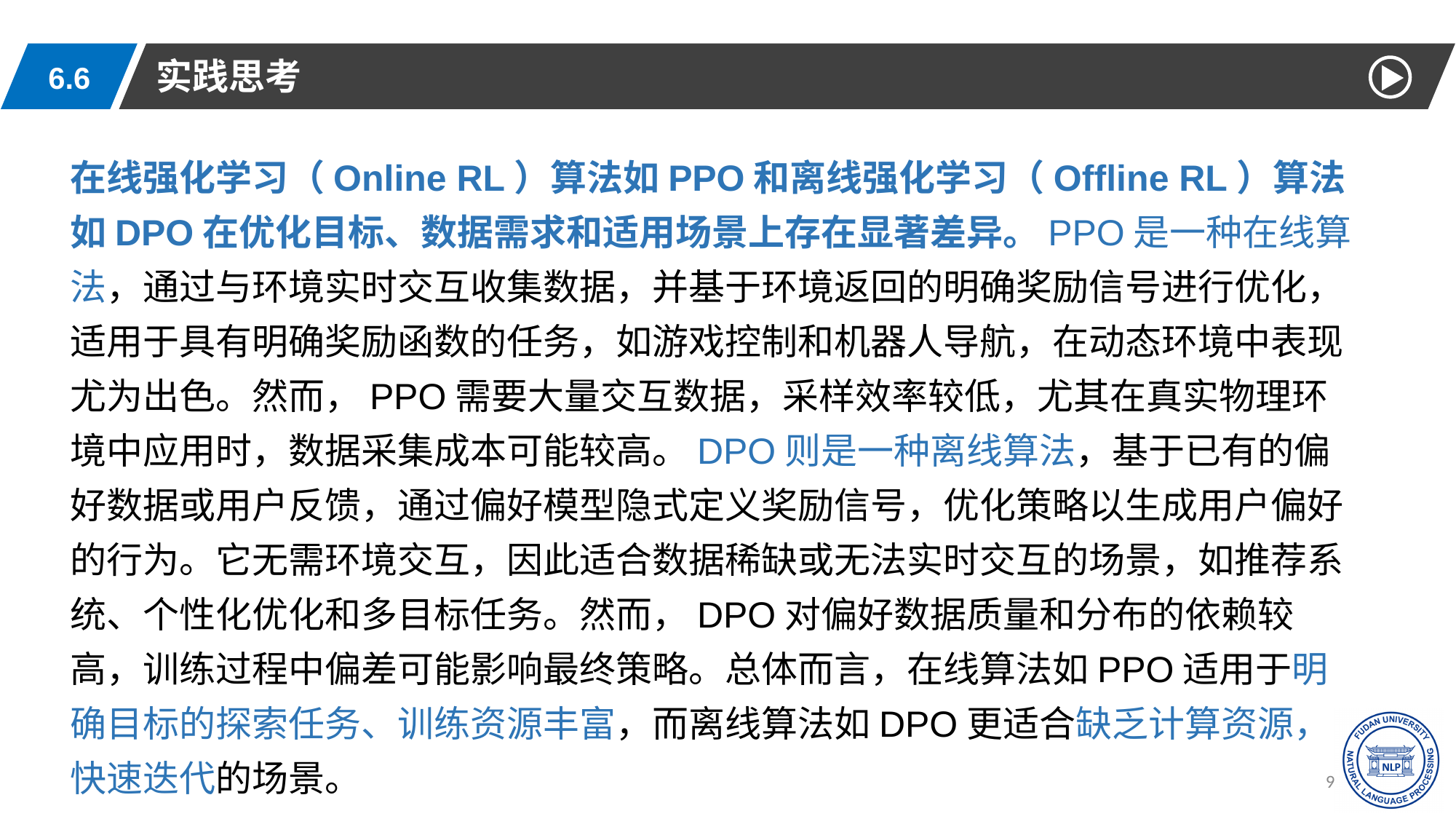

实践思考
6.6

在线强化学习（Online RL）算法如PPO和离线强化学习（Offline RL）算法如DPO在优化目标、数据需求和适用场景上存在显著差异。PPO是一种在线算法，通过与环境实时交互收集数据，并基于环境返回的明确奖励信号进行优化，适用于具有明确奖励函数的任务，如游戏控制和机器人导航，在动态环境中表现尤为出色。然而，PPO需要大量交互数据，采样效率较低，尤其在真实物理环境中应用时，数据采集成本可能较高。DPO则是一种离线算法，基于已有的偏好数据或用户反馈，通过偏好模型隐式定义奖励信号，优化策略以生成用户偏好的行为。它无需环境交互，因此适合数据稀缺或无法实时交互的场景，如推荐系统、个性化优化和多目标任务。然而，DPO对偏好数据质量和分布的依赖较高，训练过程中偏差可能影响最终策略。总体而言，在线算法如PPO适用于明确目标的探索任务、训练资源丰富，而离线算法如DPO更适合缺乏计算资源，快速迭代的场景。
99